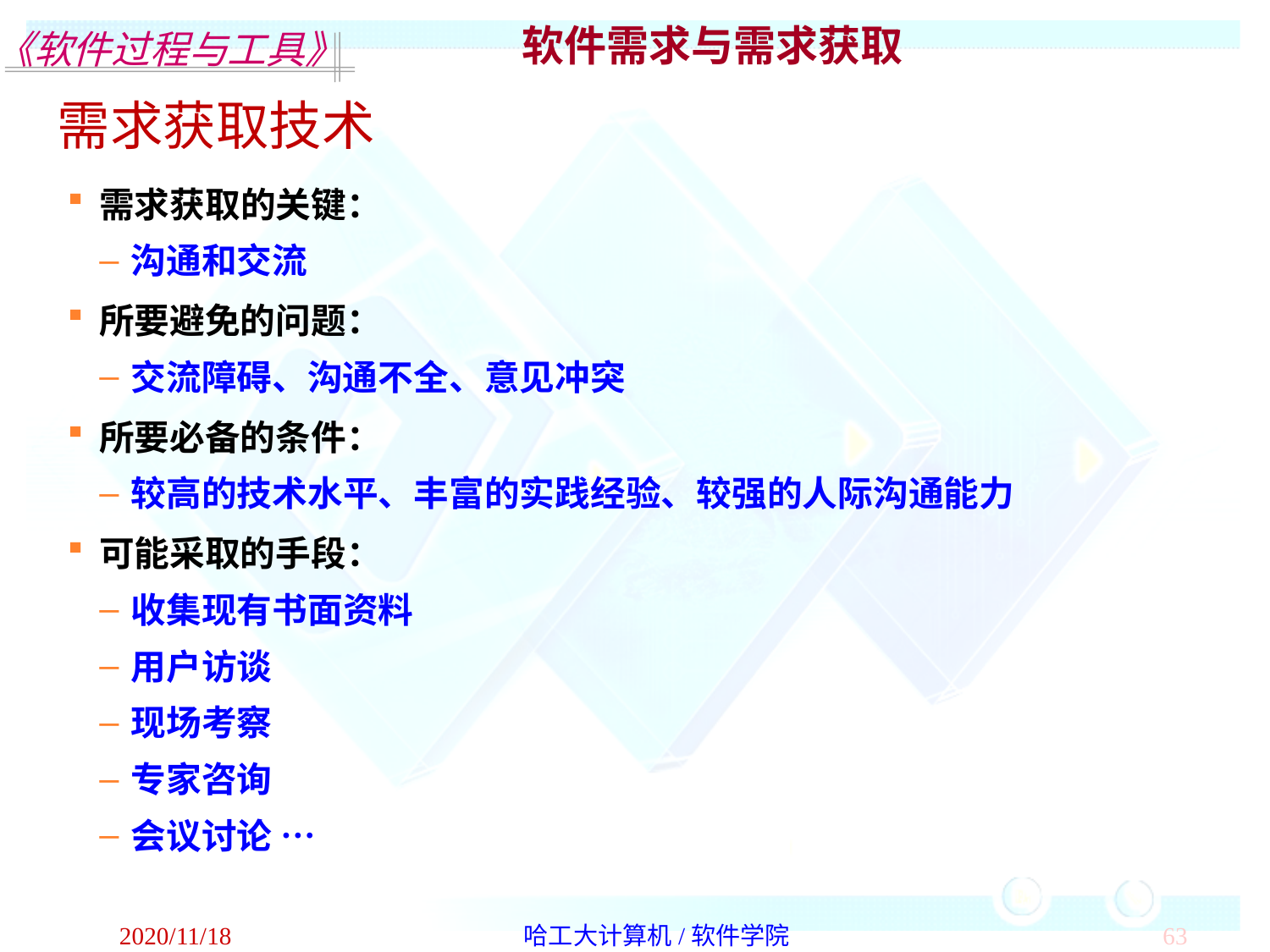

软件需求与需求获取
需求获取技术
需求获取的关键：
沟通和交流
所要避免的问题：
交流障碍、沟通不全、意见冲突
所要必备的条件：
较高的技术水平、丰富的实践经验、较强的人际沟通能力
可能采取的手段：
收集现有书面资料
用户访谈
现场考察
专家咨询
会议讨论 …